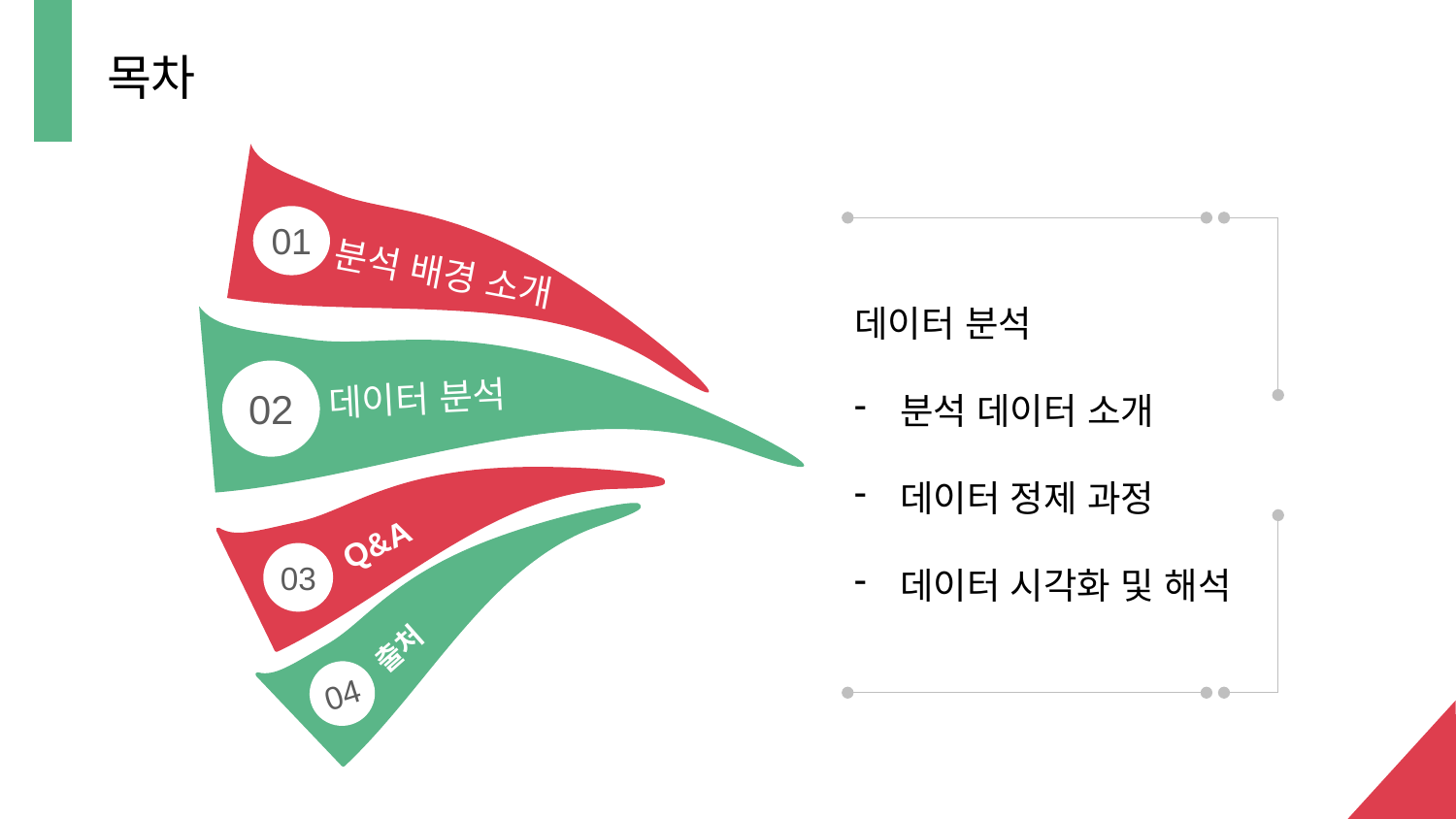

# 목차

01
분석 배경 소개

데이터 분석

분석 데이터 소개

데이터 정제 과정

데이터 시각화 및 해석
데이터 분석
02

Q&A

03
출처
04